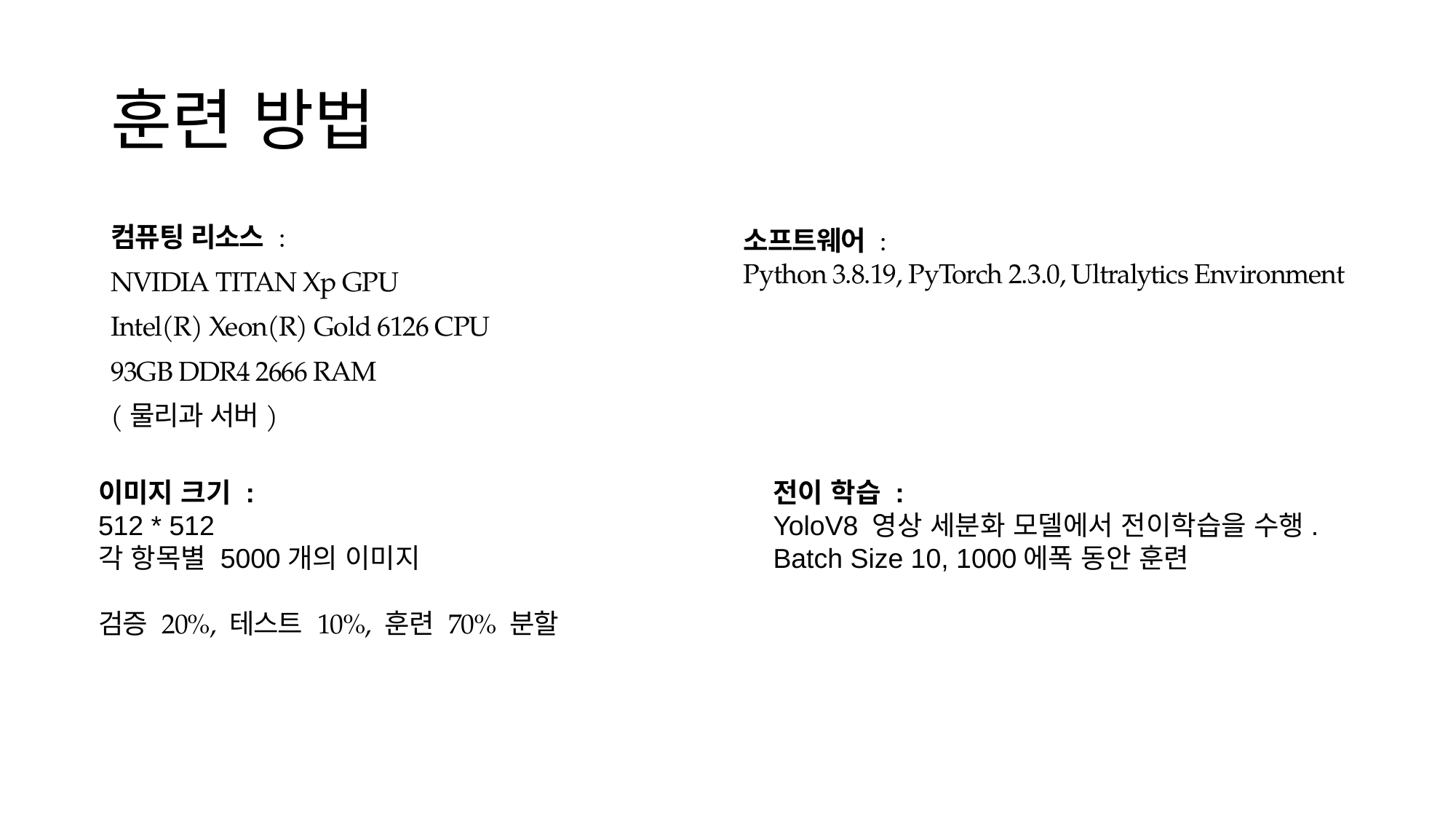

# 훈련 방법
컴퓨팅 리소스 :
NVIDIA TITAN Xp GPU
Intel(R) Xeon(R) Gold 6126 CPU
93GB DDR4 2666 RAM
(물리과 서버)
소프트웨어 :
Python 3.8.19, PyTorch 2.3.0, Ultralytics Environment

이미지 크기 :
512 * 512
각 항목별 5000개의 이미지

검증 20%, 테스트 10%, 훈련 70% 분할
전이 학습 :
YoloV8 영상 세분화 모델에서 전이학습을 수행.
Batch Size 10, 1000에폭 동안 훈련